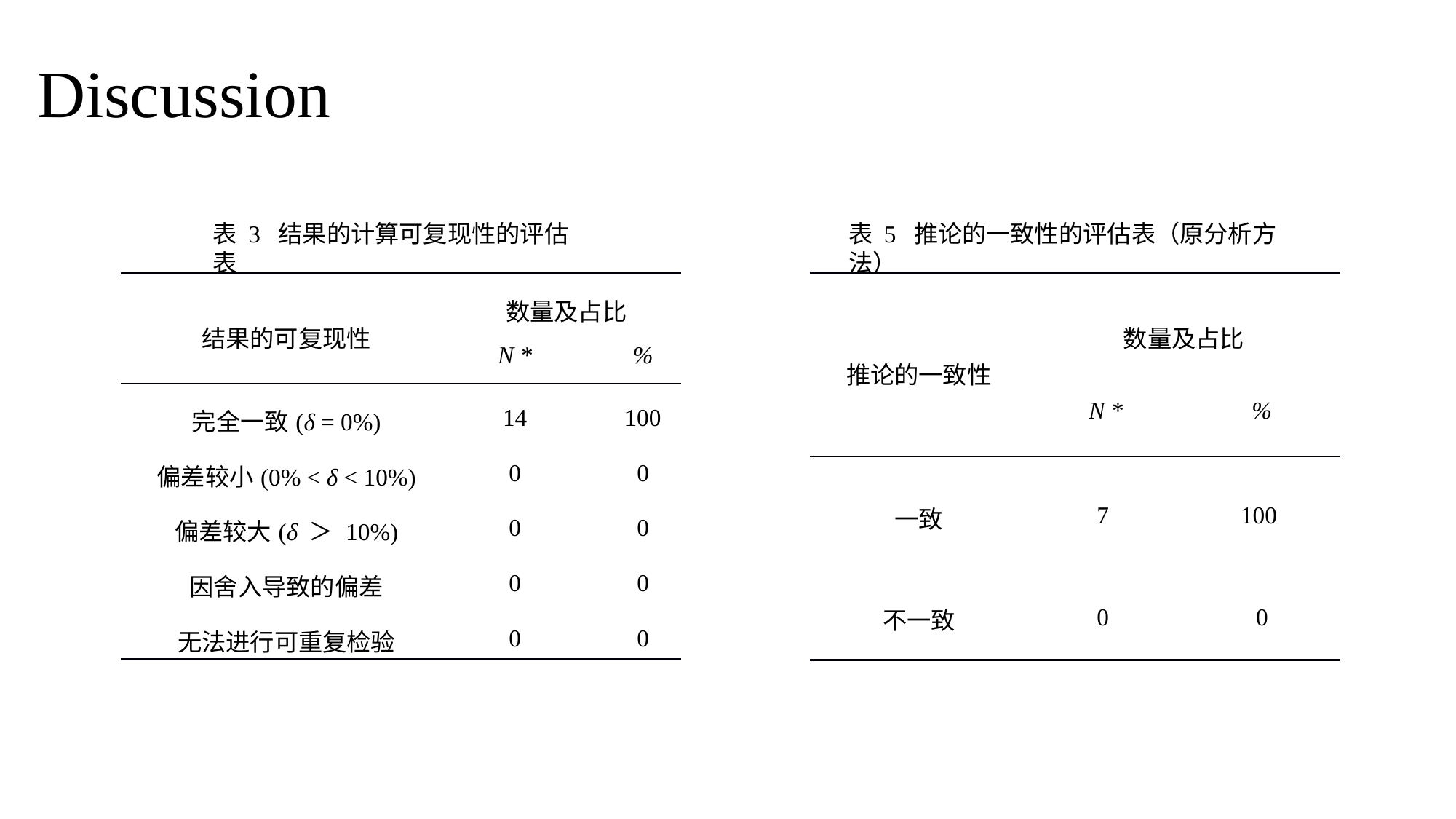

# Discussion
表 3  结果的计算可复现性的评估表
表 5  推论的一致性的评估表（原分析方法）
| 推论的一致性 | 数量及占比 |  |
| --- | --- | --- |
|  | N \* | % |
| 一致 | 7 | 100 |
| 不一致 | 0 | 0 |
| 结果的可复现性 | 数量及占比 |  |
| --- | --- | --- |
|  | N \* | % |
| 完全一致(δ = 0%) | 14 | 100 |
| 偏差较小(0% < δ < 10%) | 0 | 0 |
| 偏差较大(δ ＞ 10%) | 0 | 0 |
| 因舍入导致的偏差 | 0 | 0 |
| 无法进行可重复检验 | 0 | 0 |